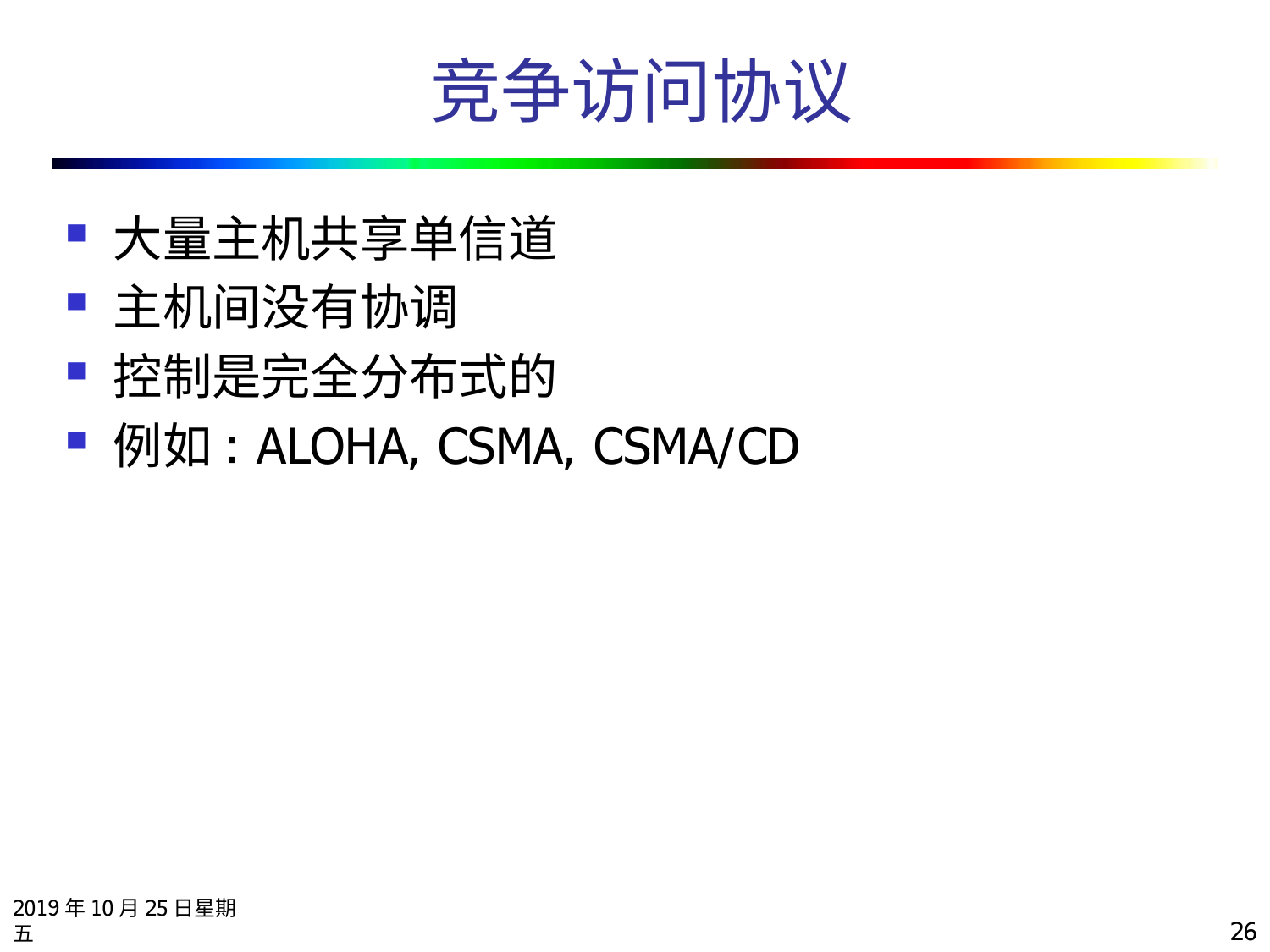

# 竞争访问协议
大量主机共享单信道
主机间没有协调
控制是完全分布式的
例如: ALOHA, CSMA, CSMA/CD
2019年10月25日星期五
26